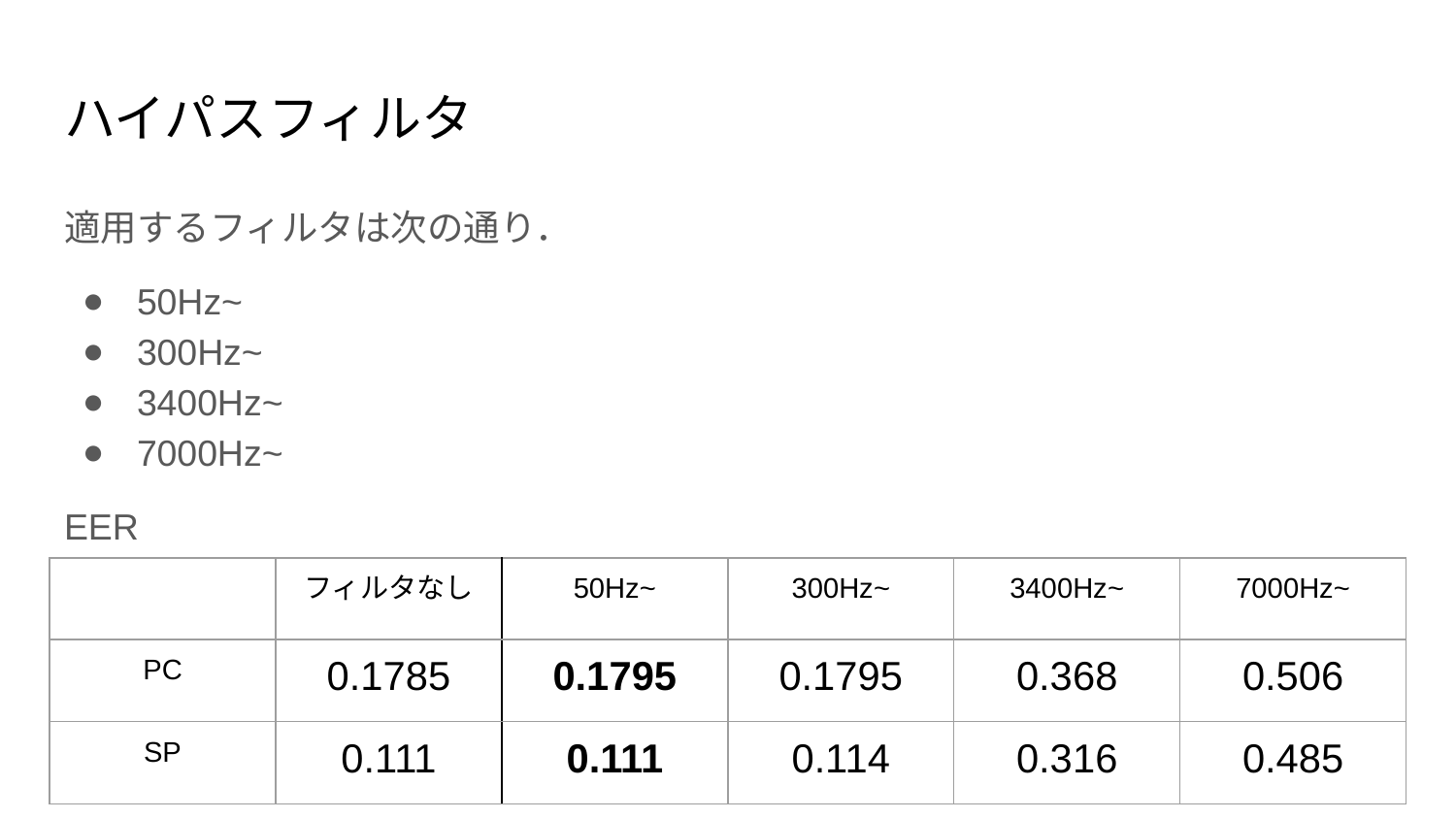

# ハイパスフィルタ
適用するフィルタは次の通り．
50Hz~
300Hz~
3400Hz~
7000Hz~
EER
|  | フィルタなし | 50Hz~ | 300Hz~ | 3400Hz~ | 7000Hz~ |
| --- | --- | --- | --- | --- | --- |
| PC | 0.1785 | 0.1795 | 0.1795 | 0.368 | 0.506 |
| SP | 0.111 | 0.111 | 0.114 | 0.316 | 0.485 |